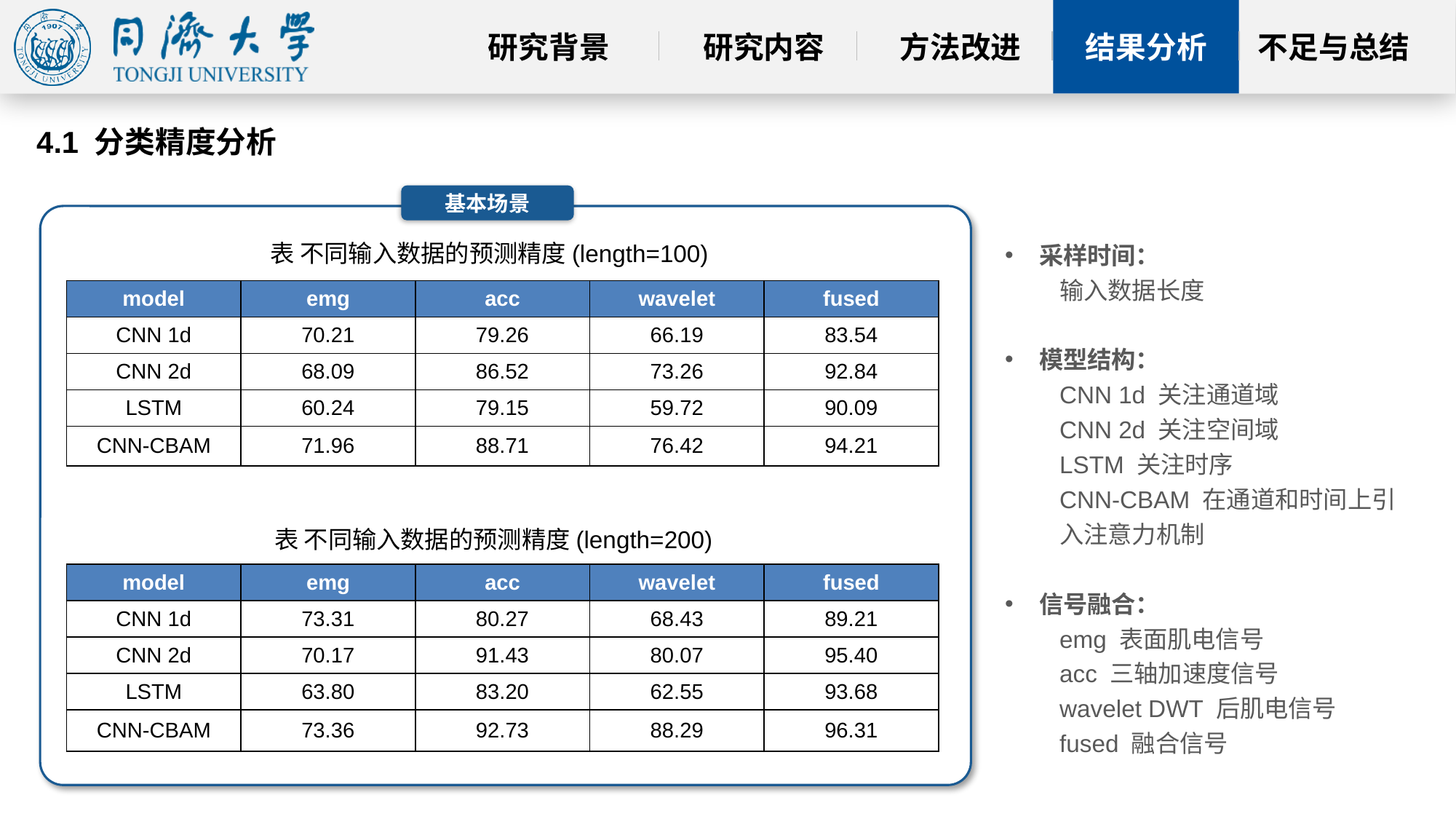

4.1 分类精度分析
基本场景

表 不同输入数据的预测精度(length=100)
采样时间：
输入数据长度

模型结构：
CNN 1d 关注通道域
CNN 2d 关注空间域
LSTM 关注时序
CNN-CBAM 在通道和时间上引
入注意力机制

信号融合：
emg 表面肌电信号
acc 三轴加速度信号
wavelet DWT 后肌电信号
fused 融合信号
| model | emg | acc | wavelet | fused |
| --- | --- | --- | --- | --- |
| CNN 1d | 70.21 | 79.26 | 66.19 | 83.54 |
| CNN 2d | 68.09 | 86.52 | 73.26 | 92.84 |
| LSTM | 60.24 | 79.15 | 59.72 | 90.09 |
| CNN-CBAM | 71.96 | 88.71 | 76.42 | 94.21 |
表 不同输入数据的预测精度(length=200)
| model | emg | acc | wavelet | fused |
| --- | --- | --- | --- | --- |
| CNN 1d | 73.31 | 80.27 | 68.43 | 89.21 |
| CNN 2d | 70.17 | 91.43 | 80.07 | 95.40 |
| LSTM | 63.80 | 83.20 | 62.55 | 93.68 |
| CNN-CBAM | 73.36 | 92.73 | 88.29 | 96.31 |
延时符